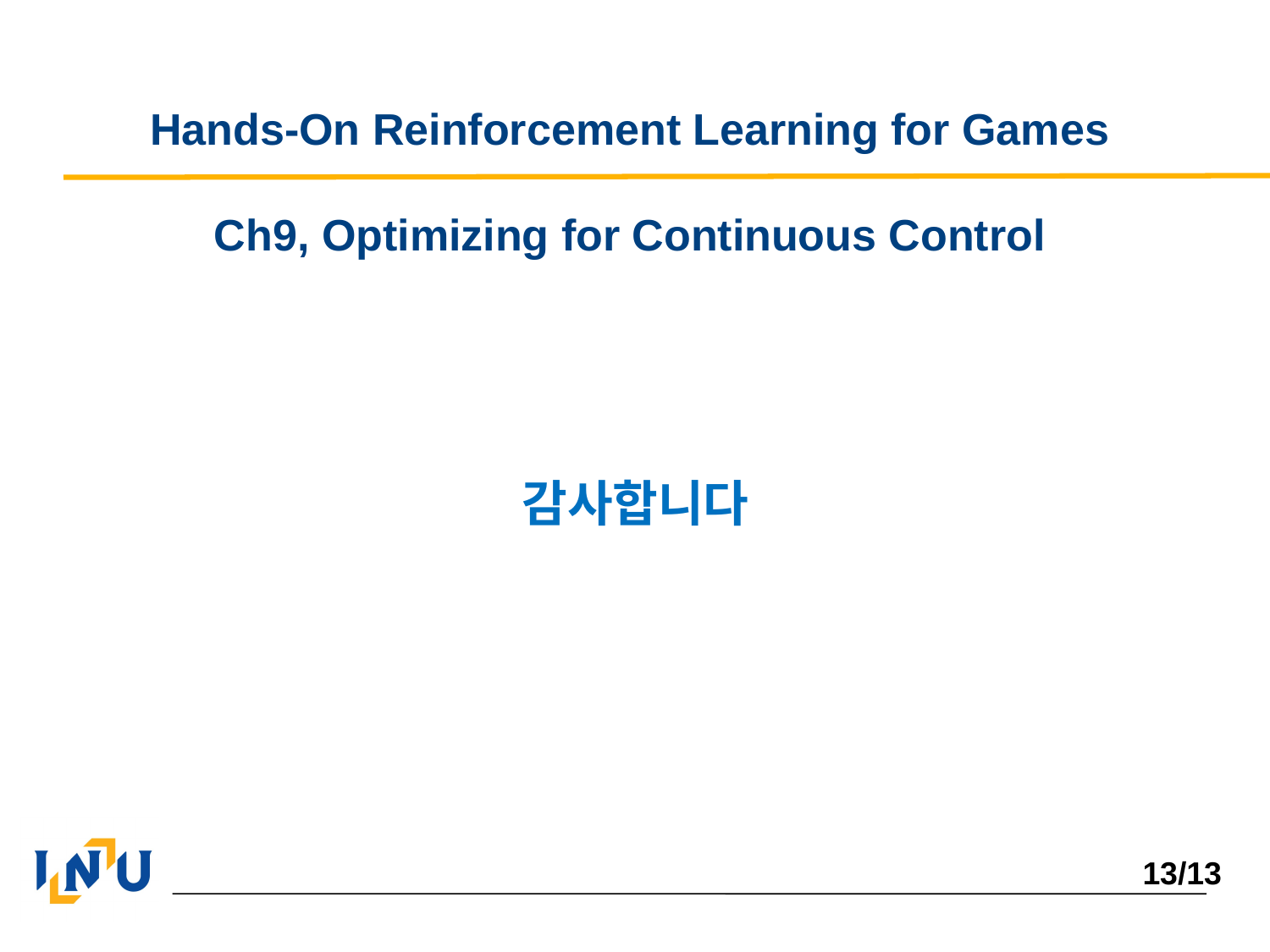

Hands-On Reinforcement Learning for Games
Ch9, Optimizing for Continuous Control
감사합니다